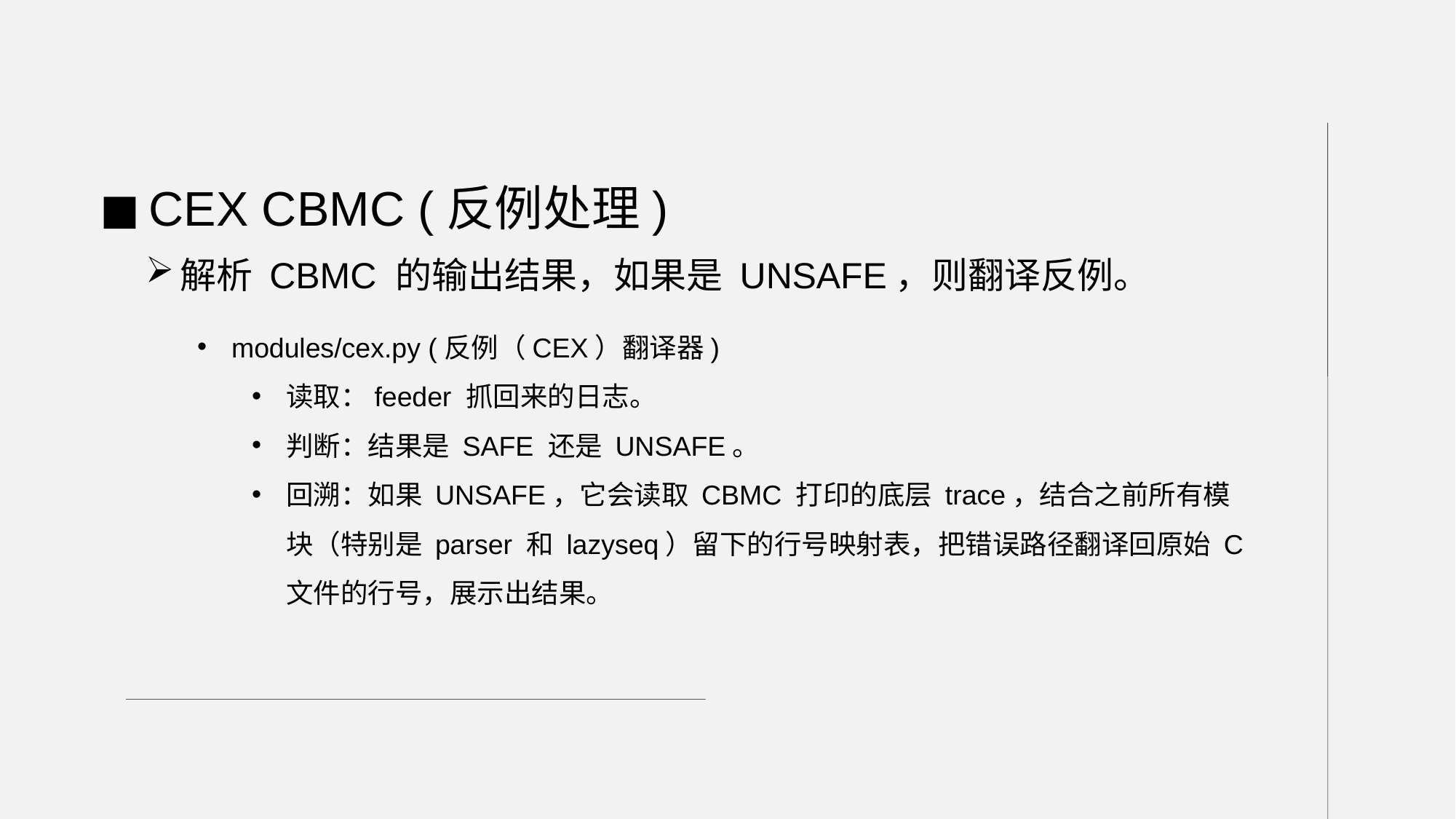

CEX CBMC (反例处理)

解析 CBMC 的输出结果，如果是 UNSAFE，则翻译反例。
modules/cex.py (反例（CEX）翻译器)
读取：feeder 抓回来的日志。
判断：结果是 SAFE 还是 UNSAFE。
回溯：如果 UNSAFE，它会读取 CBMC 打印的底层 trace，结合之前所有模块（特别是 parser 和 lazyseq）留下的行号映射表，把错误路径翻译回原始 C 文件的行号，展示出结果。